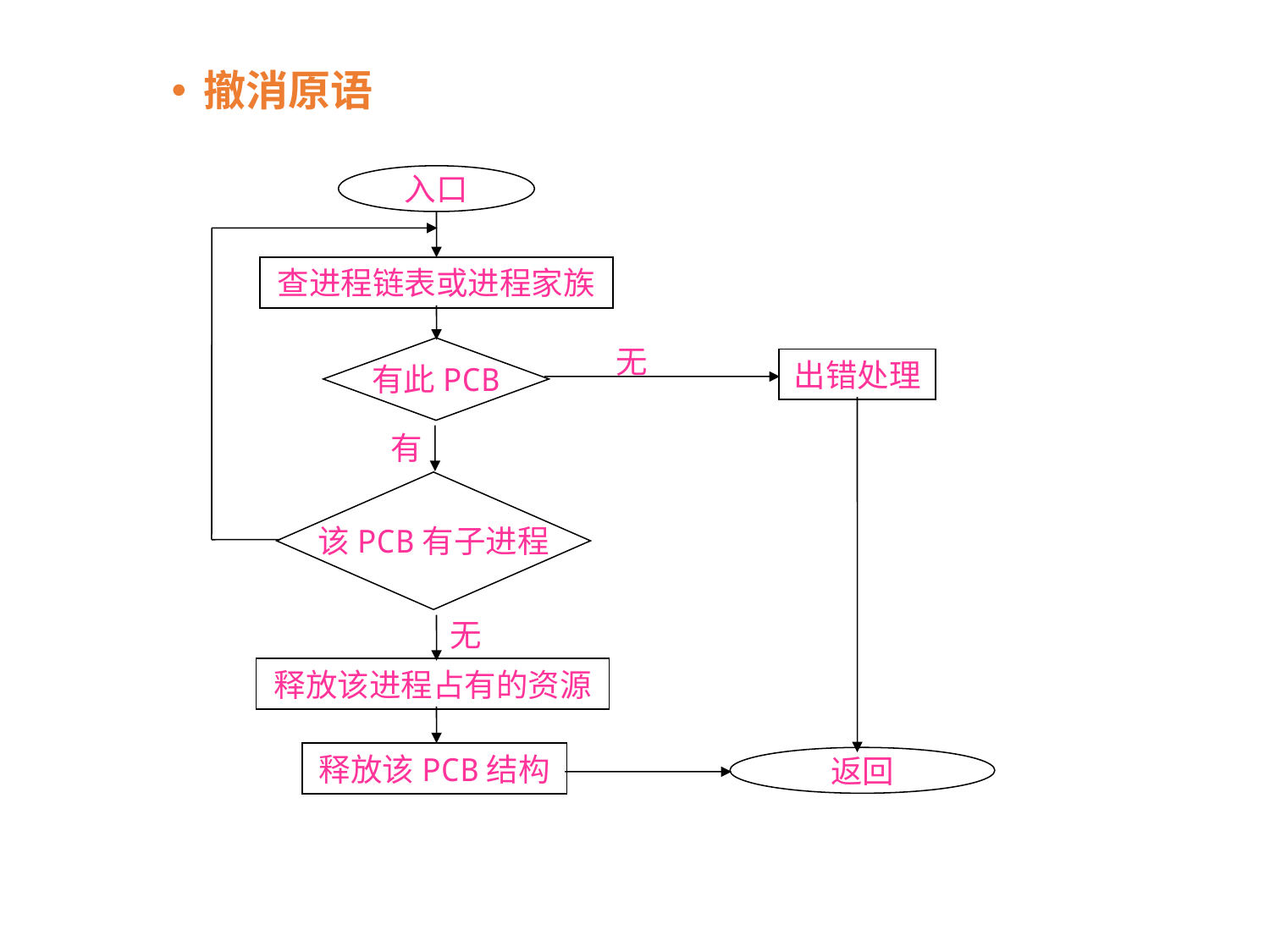

撤消原语
入口

查进程链表或进程家族

无
有此PCB
出错处理

有

该PCB有子进程

无

释放该进程占有的资源

释放该PCB结构
返回